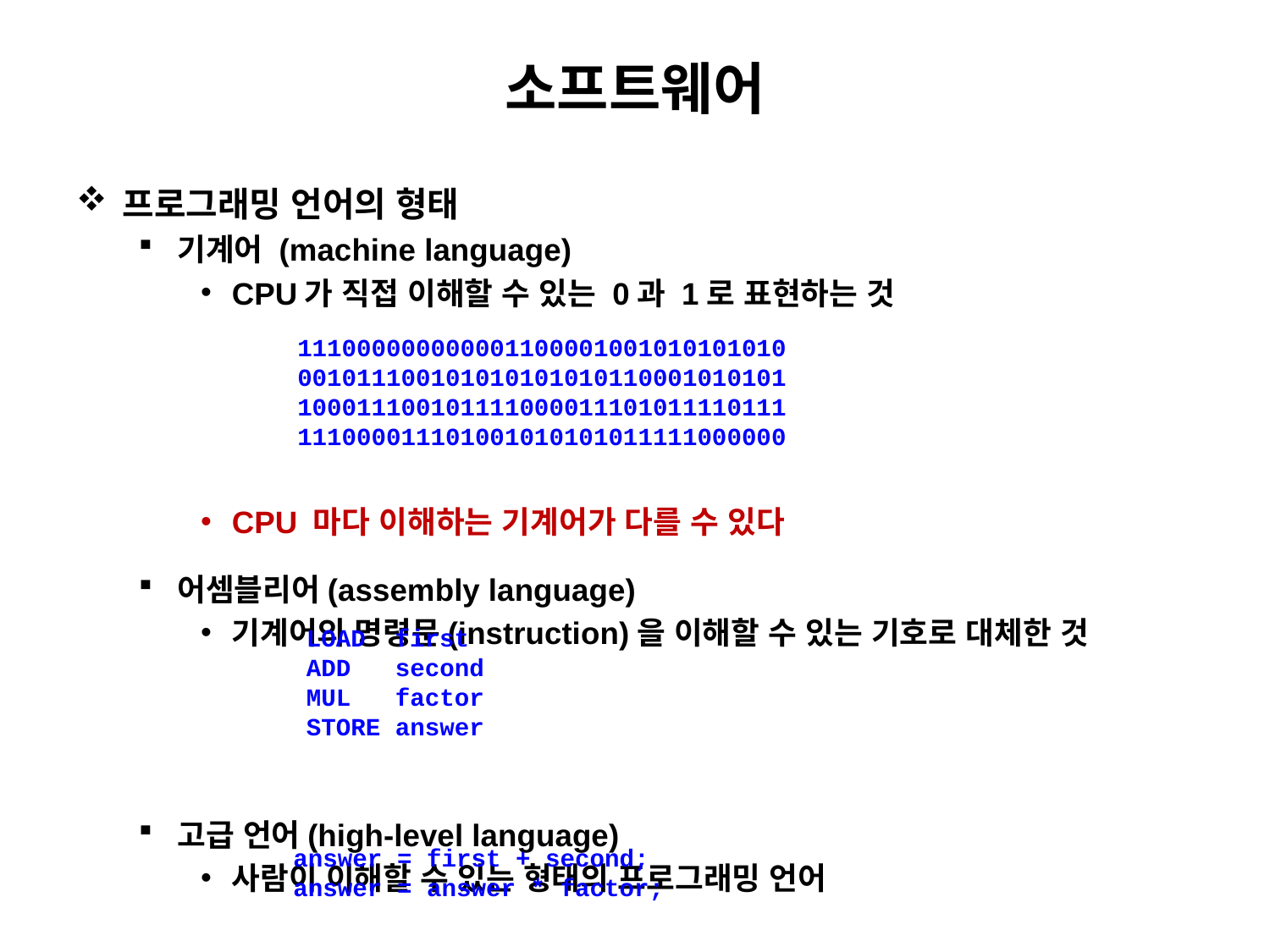

# 소프트웨어
프로그래밍 언어의 형태
기계어 (machine language)
CPU가 직접 이해할 수 있는 0과 1로 표현하는 것

CPU 마다 이해하는 기계어가 다를 수 있다

어셈블리어(assembly language)
기계어의 명령문(instruction)을 이해할 수 있는 기호로 대체한 것

고급 언어(high-level language)
사람이 이해할 수 있는 형태의 프로그래밍 언어

111000000000001100001001010101010
001011100101010101010110001010101
100011100101111000011101011110111
111000011101001010101011111000000
LOAD  first
ADD   second
MUL   factor
STORE answer
answer = first + second;
answer = answer * factor;